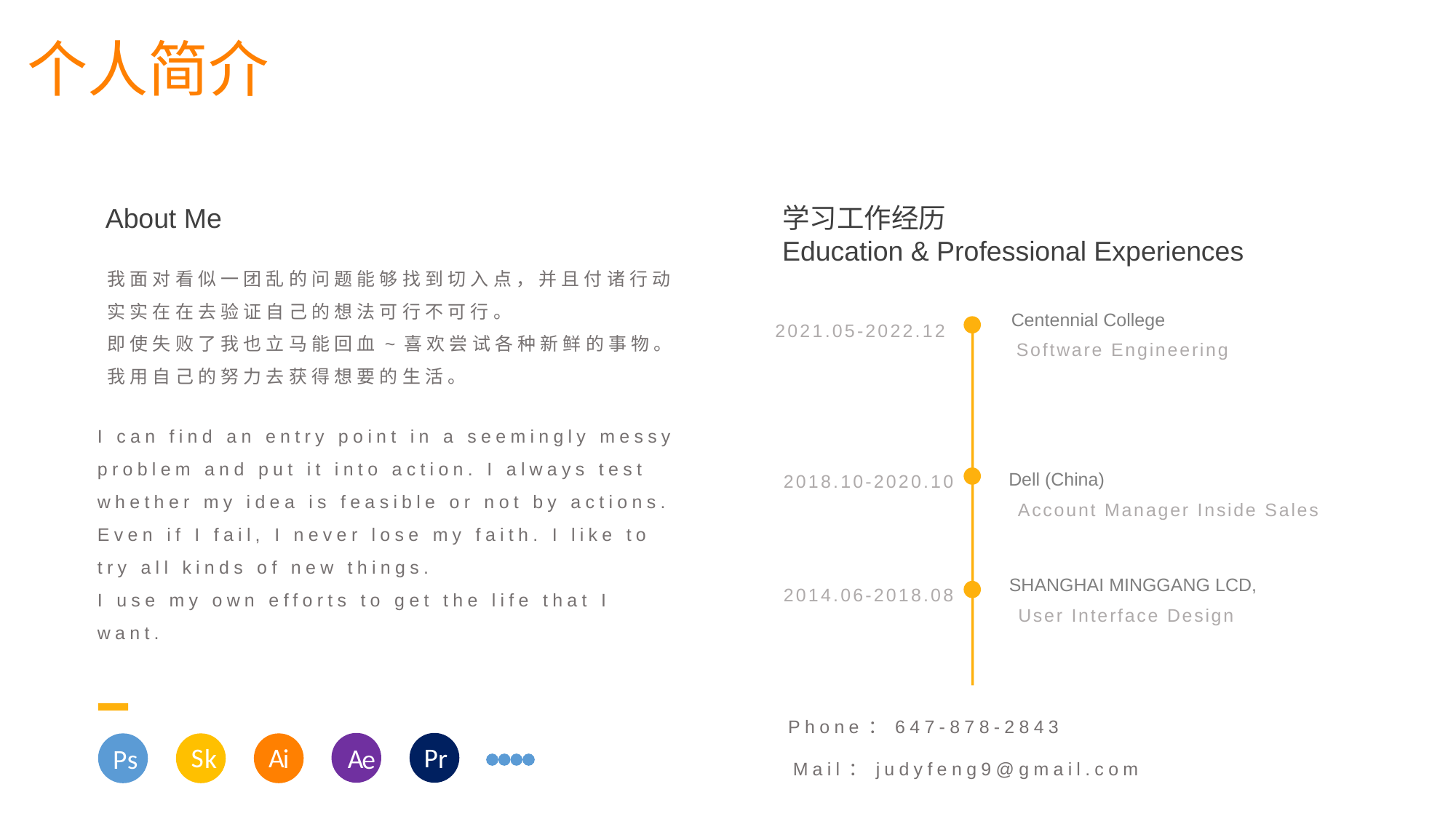

个人简介
About Me
学习工作经历
Education & Professional Experiences
我面对看似一团乱的问题能够找到切入点，并且付诸行动
实实在在去验证自己的想法可行不可行。
即使失败了我也立马能回血~喜欢尝试各种新鲜的事物。
我用自己的努力去获得想要的生活。
2021.05-2022.12
Centennial College

Software Engineering
I can find an entry point in a seemingly messy problem and put it into action. I always test whether my idea is feasible or not by actions.
Even if I fail, I never lose my faith. I like to try all kinds of new things.
I use my own efforts to get the life that I want.
2018.10-2020.10
Dell (China)

Account Manager Inside Sales

2014.06-2018.08
SHANGHAI MINGGANG LCD,

User Interface Design
Phone：647-878-2843

P
S
A
r
A
k
i
P
e
s
Mail：judyfeng9@gmail.com